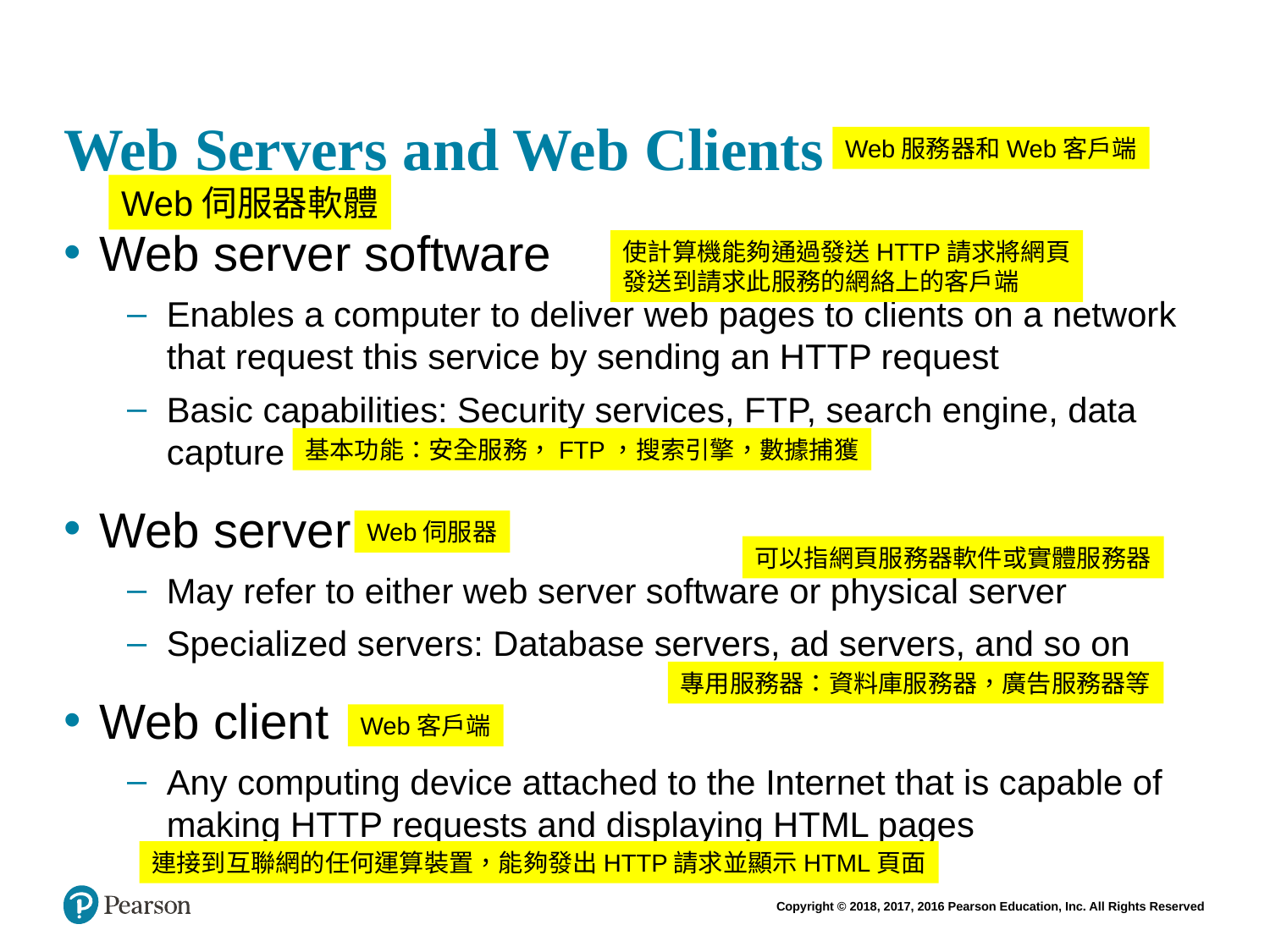

# Web Servers and Web Clients
Web服務器和Web客戶端
Web伺服器軟體
Web server software
Enables a computer to deliver web pages to clients on a network that request this service by sending an HTTP request
Basic capabilities: Security services, FTP, search engine, data capture
Web server
May refer to either web server software or physical server
Specialized servers: Database servers, ad servers, and so on
Web client
Any computing device attached to the Internet that is capable of making HTTP requests and displaying HTML pages
使計算機能夠通過發送HTTP請求將網頁
發送到請求此服務的網絡上的客戶端
基本功能：安全服務，FTP，搜索引擎，數據捕獲
Web伺服器
可以指網頁服務器軟件或實體服務器
專用服務器：資料庫服務器，廣告服務器等
Web客戶端
連接到互聯網的任何運算裝置，能夠發出HTTP請求並顯示HTML頁面